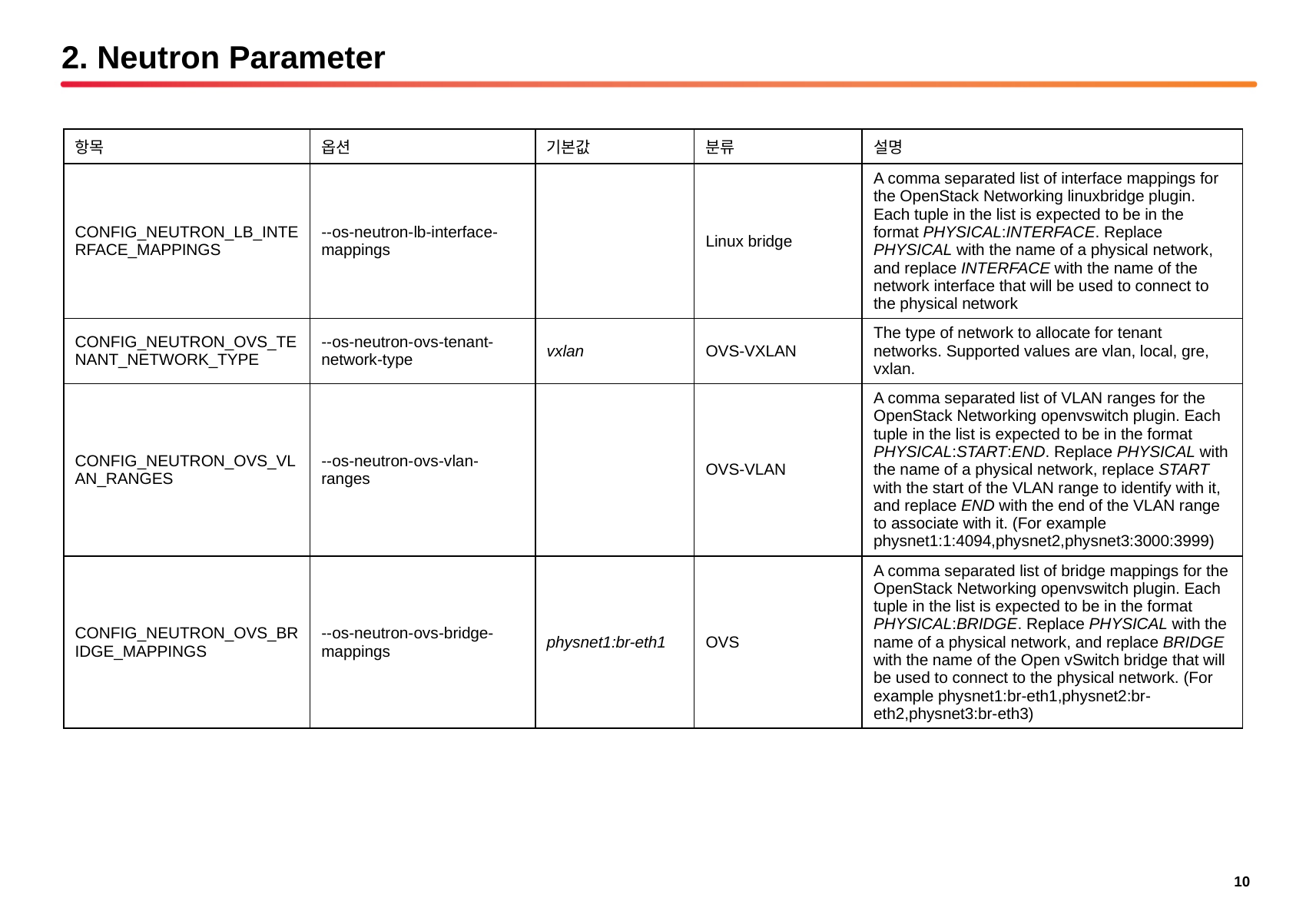

# 2. Neutron Parameter
| 항목 | 옵션 | 기본값 | 분류 | 설명 |
| --- | --- | --- | --- | --- |
| CONFIG\_NEUTRON\_LB\_INTERFACE\_MAPPINGS | --os-neutron-lb-interface-mappings |  | Linux bridge | A comma separated list of interface mappings for the OpenStack Networking linuxbridge plugin. Each tuple in the list is expected to be in the format PHYSICAL:INTERFACE. Replace PHYSICAL with the name of a physical network, and replace INTERFACE with the name of the network interface that will be used to connect to the physical network |
| CONFIG\_NEUTRON\_OVS\_TENANT\_NETWORK\_TYPE | --os-neutron-ovs-tenant-network-type | vxlan | OVS-VXLAN | The type of network to allocate for tenant networks. Supported values are vlan, local, gre, vxlan. |
| CONFIG\_NEUTRON\_OVS\_VLAN\_RANGES | --os-neutron-ovs-vlan-ranges |  | OVS-VLAN | A comma separated list of VLAN ranges for the OpenStack Networking openvswitch plugin. Each tuple in the list is expected to be in the format PHYSICAL:START:END. Replace PHYSICAL with the name of a physical network, replace START with the start of the VLAN range to identify with it, and replace END with the end of the VLAN range to associate with it. (For example physnet1:1:4094,physnet2,physnet3:3000:3999) |
| CONFIG\_NEUTRON\_OVS\_BRIDGE\_MAPPINGS | --os-neutron-ovs-bridge-mappings | physnet1:br-eth1 | OVS | A comma separated list of bridge mappings for the OpenStack Networking openvswitch plugin. Each tuple in the list is expected to be in the format PHYSICAL:BRIDGE. Replace PHYSICAL with the name of a physical network, and replace BRIDGE with the name of the Open vSwitch bridge that will be used to connect to the physical network. (For example physnet1:br-eth1,physnet2:br-eth2,physnet3:br-eth3) |